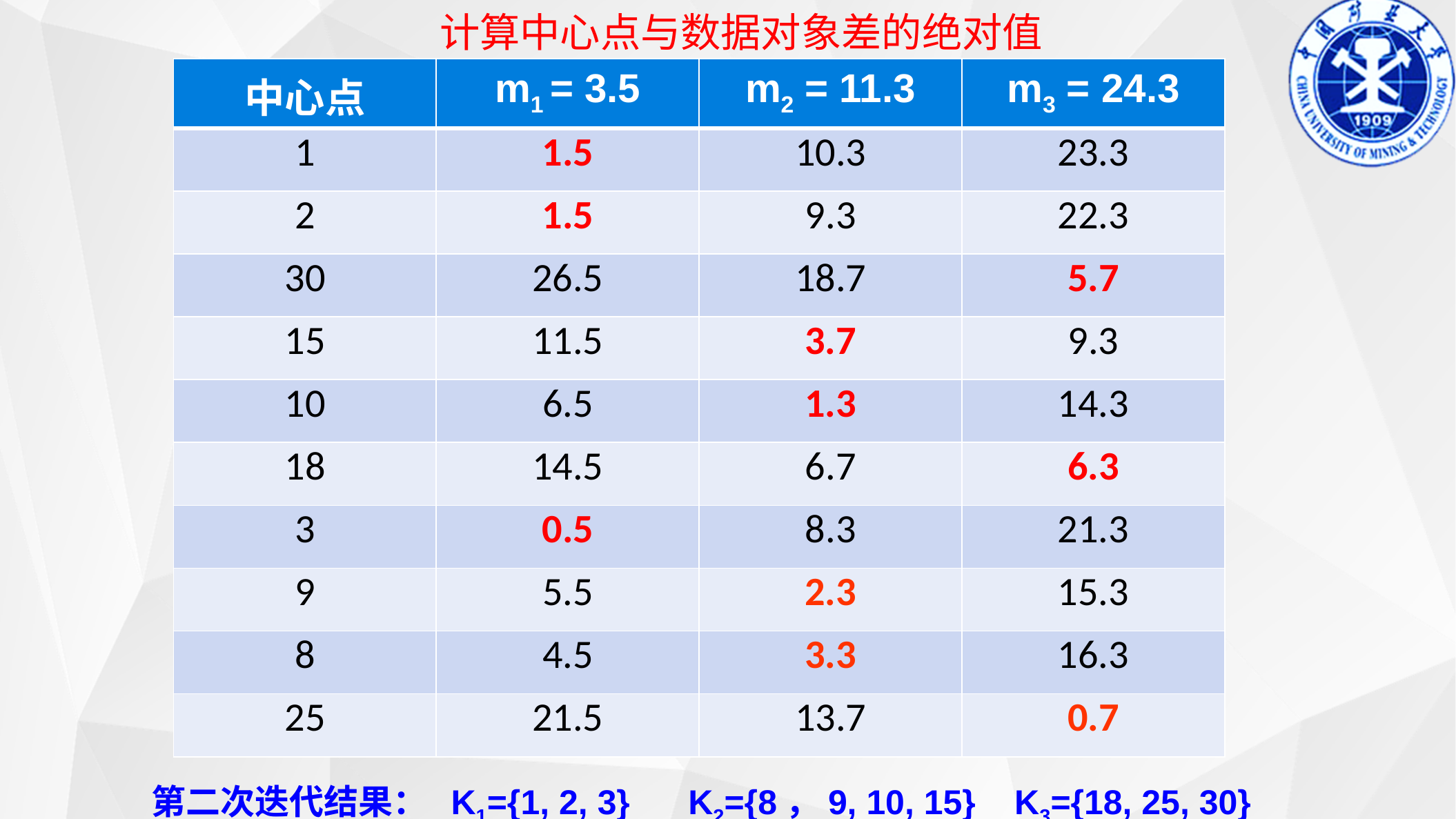

计算中心点与数据对象差的绝对值
| 中心点 | m1 = 3.5 | m2 = 11.3 | m3 = 24.3 |
| --- | --- | --- | --- |
| 1 | 1.5 | 10.3 | 23.3 |
| 2 | 1.5 | 9.3 | 22.3 |
| 30 | 26.5 | 18.7 | 5.7 |
| 15 | 11.5 | 3.7 | 9.3 |
| 10 | 6.5 | 1.3 | 14.3 |
| 18 | 14.5 | 6.7 | 6.3 |
| 3 | 0.5 | 8.3 | 21.3 |
| 9 | 5.5 | 2.3 | 15.3 |
| 8 | 4.5 | 3.3 | 16.3 |
| 25 | 21.5 | 13.7 | 0.7 |
第二次迭代结果：  K1={1, 2, 3}      K2={8，9, 10, 15}    K3={18, 25, 30}